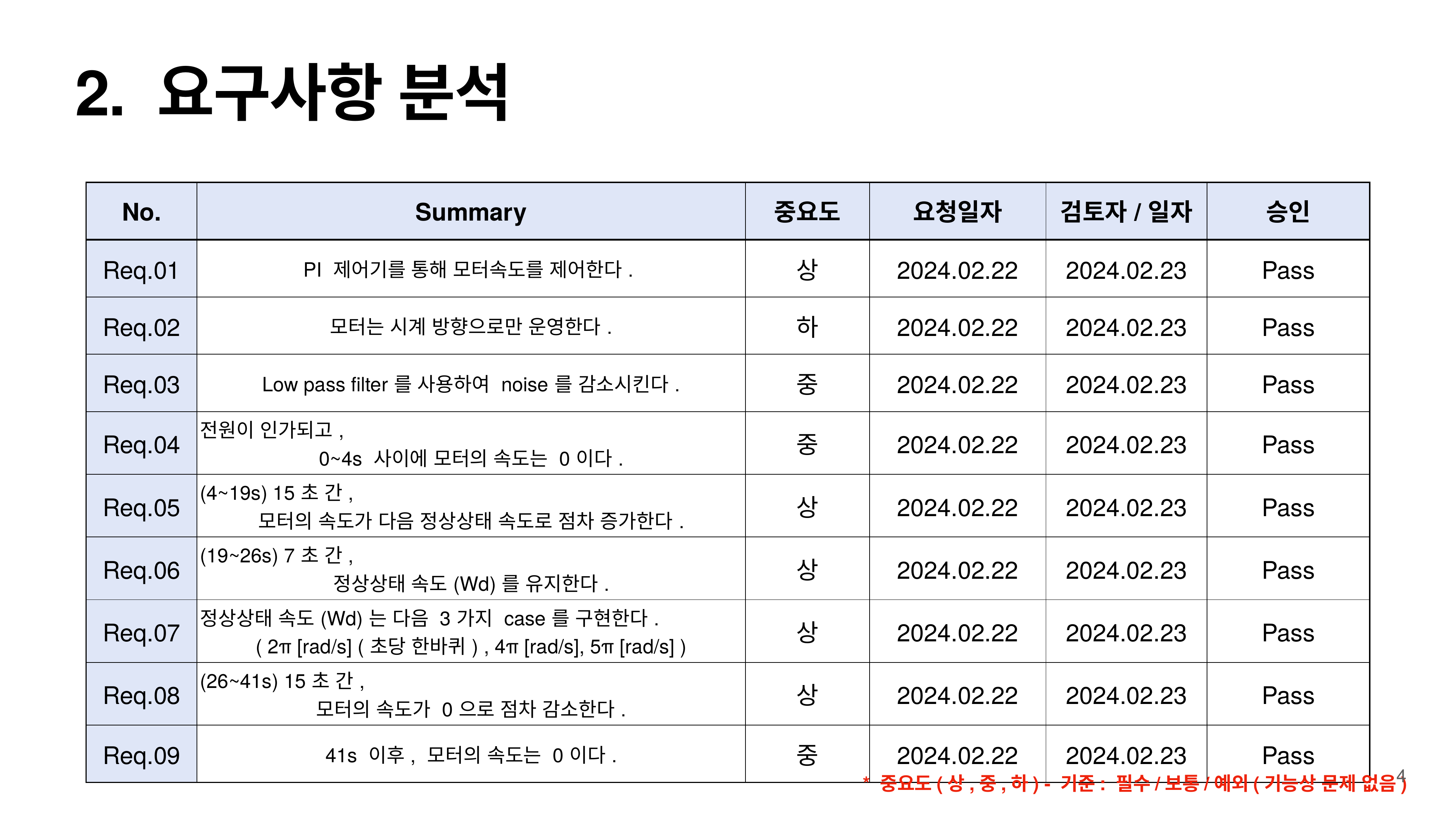

# 2. 요구사항 분석
| No. | Summary | 중요도 | 요청일자 | 검토자/일자 | 승인 |
| --- | --- | --- | --- | --- | --- |
| Req.01 | PI 제어기를 통해 모터속도를 제어한다. | 상 | 2024.02.22 | 2024.02.23 | Pass |
| Req.02 | 모터는 시계 방향으로만 운영한다. | 하 | 2024.02.22 | 2024.02.23 | Pass |
| Req.03 | Low pass filter를 사용하여 noise를 감소시킨다. | 중 | 2024.02.22 | 2024.02.23 | Pass |
| Req.04 | 전원이 인가되고, 0~4s 사이에 모터의 속도는 0이다. | 중 | 2024.02.22 | 2024.02.23 | Pass |
| Req.05 | (4~19s) 15초 간, 모터의 속도가 다음 정상상태 속도로 점차 증가한다. | 상 | 2024.02.22 | 2024.02.23 | Pass |
| Req.06 | (19~26s) 7초 간, 정상상태 속도(Wd)를 유지한다. | 상 | 2024.02.22 | 2024.02.23 | Pass |
| Req.07 | 정상상태 속도(Wd)는 다음 3가지 case를 구현한다. ( 2π [rad/s] (초당 한바퀴) , 4π [rad/s], 5π [rad/s] ) | 상 | 2024.02.22 | 2024.02.23 | Pass |
| Req.08 | (26~41s) 15초 간, 모터의 속도가 0으로 점차 감소한다. | 상 | 2024.02.22 | 2024.02.23 | Pass |
| Req.09 | 41s 이후, 모터의 속도는 0이다. | 중 | 2024.02.22 | 2024.02.23 | Pass |
4
* 중요도(상,중,하) - 기준: 필수/보통/예외(기능상 문제 없음)